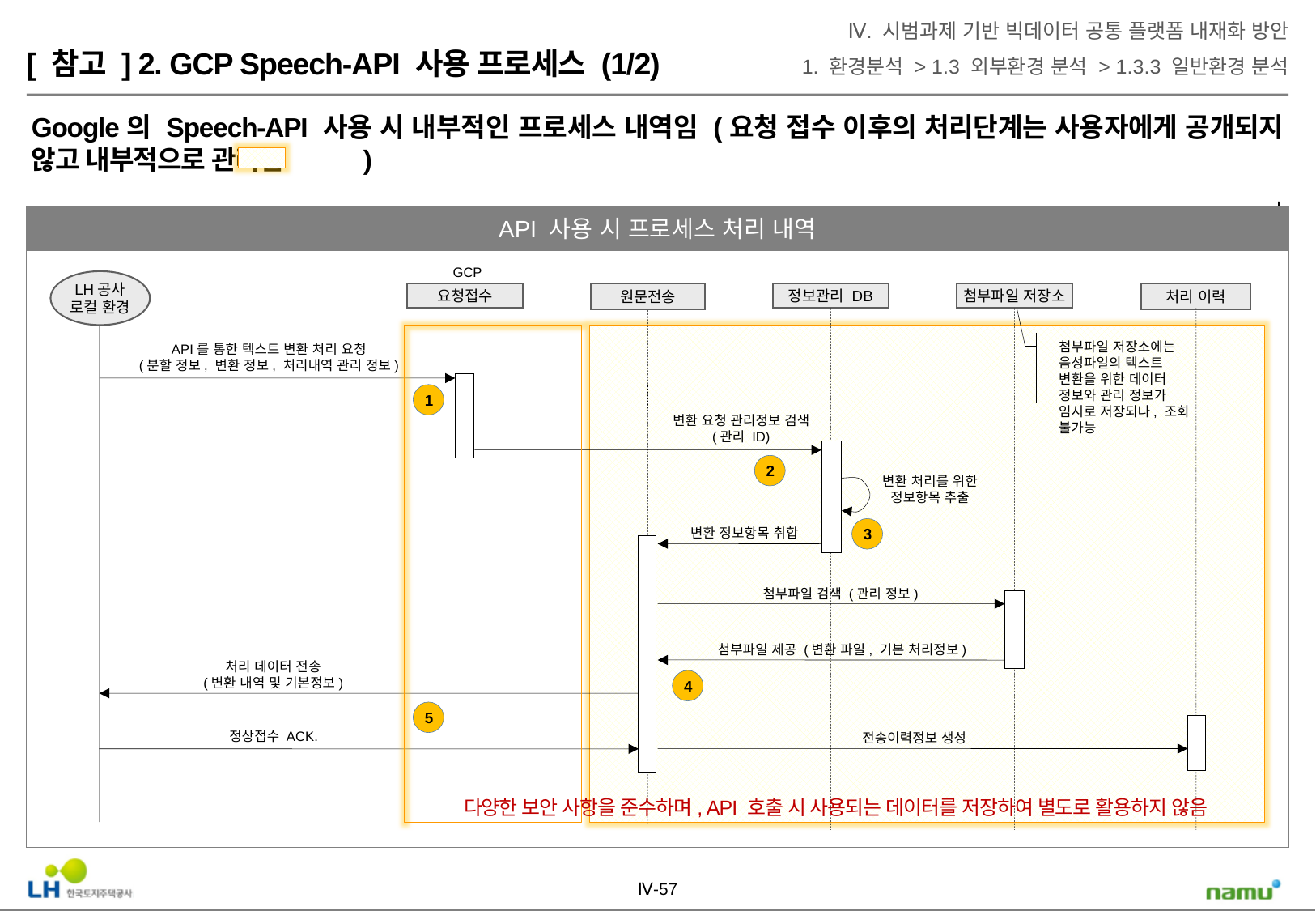

Ⅳ. 시범과제 기반 빅데이터 공통 플랫폼 내재화 방안
1. 환경분석 > 1.3 외부환경 분석 > 1.3.3 일반환경 분석
[ 참고 ] 2. GCP Speech-API 사용 프로세스 (1/2)
Google의 Speech-API 사용 시 내부적인 프로세스 내역임 (요청 접수 이후의 처리단계는 사용자에게 공개되지 않고 내부적으로 관리됨           )

API 사용 시 프로세스 처리 내역

GCP
LH공사
로컬 환경
요청접수
원문전송
정보관리 DB
첨부파일 저장소
처리 이력

첨부파일 저장소에는  음성파일의 텍스트 변환을 위한 데이터 정보와 관리 정보가 임시로 저장되나, 조회 불가능
API를 통한 텍스트 변환 처리 요청
(분할 정보, 변환 정보, 처리내역 관리 정보)

변환 요청 관리정보 검색
(관리 ID)

변환 처리를 위한 정보항목 추출

변환 정보항목 취합

첨부파일 검색 (관리 정보)

첨부파일 제공 (변환 파일, 기본 처리정보)
처리 데이터 전송
(변환 내역 및 기본정보)

정상접수 ACK.
전송이력정보 생성

1
2
3
4
5
다양한 보안 사항을 준수하며, API 호출 시 사용되는 데이터를 저장하여 별도로 활용하지 않음